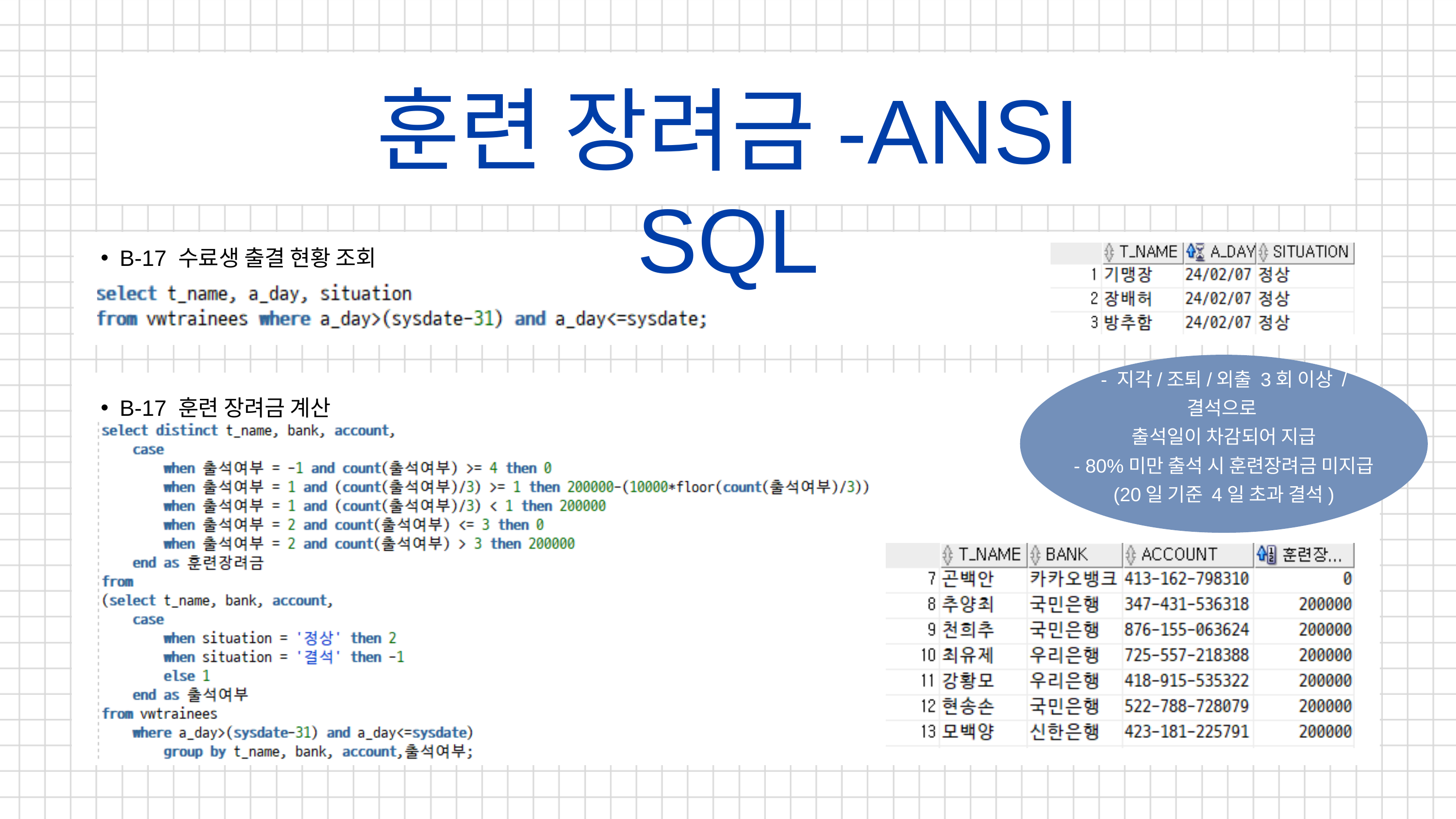

훈련 장려금-ANSI SQL

B-17 수료생 출결 현황 조회

- 지각/조퇴/외출 3회 이상 / 결석으로
출석일이 차감되어 지급
- 80%미만 출석 시 훈련장려금 미지급
(20일 기준 4일 초과 결석)

B-17 훈련 장려금 계산